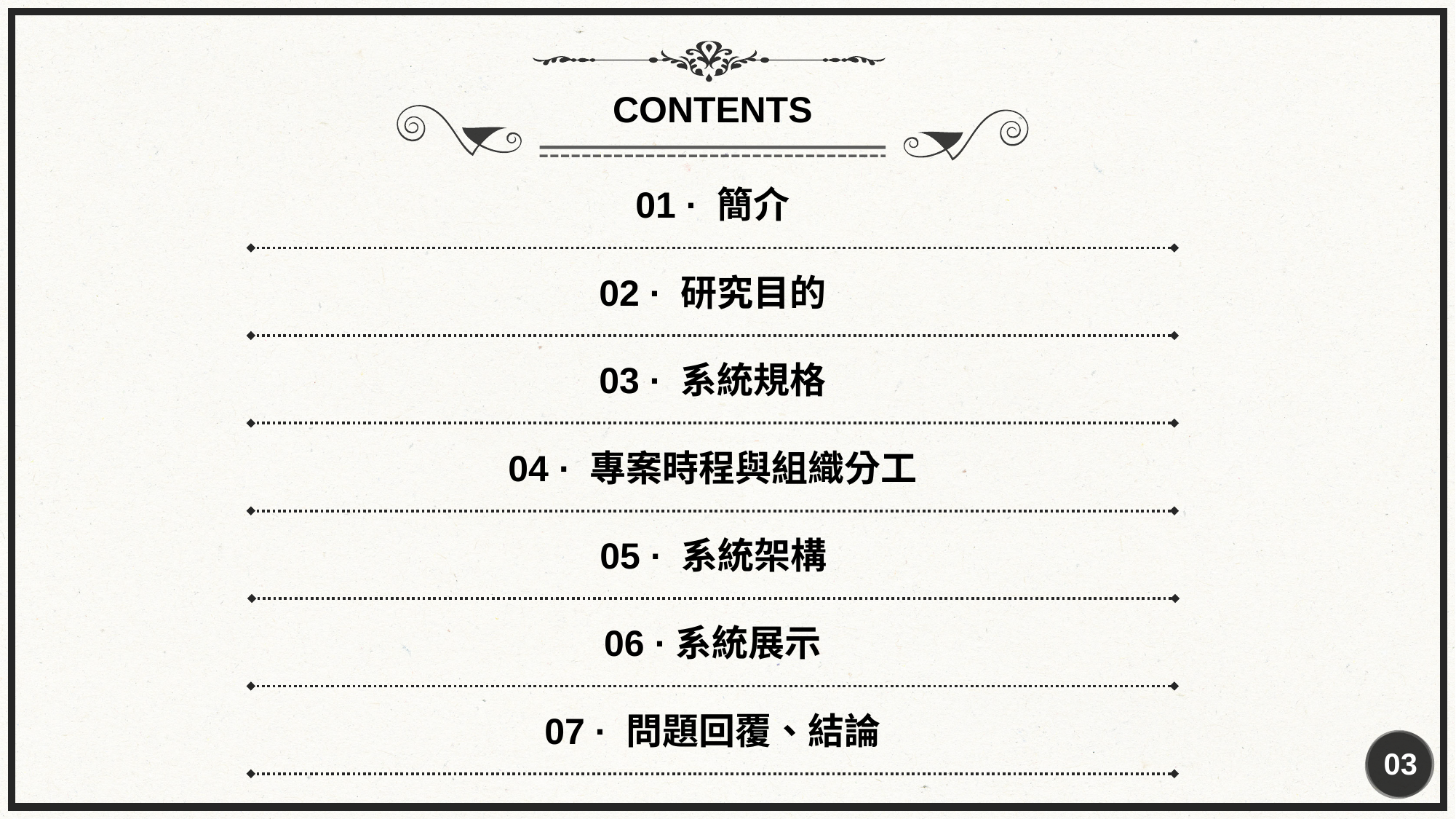

CONTENTS
01 · 簡介
02 · 研究目的
03 · 系統規格
04 · 專案時程與組織分工
05 · 系統架構
06 ·系統展示
07 · 問題回覆、結論

03